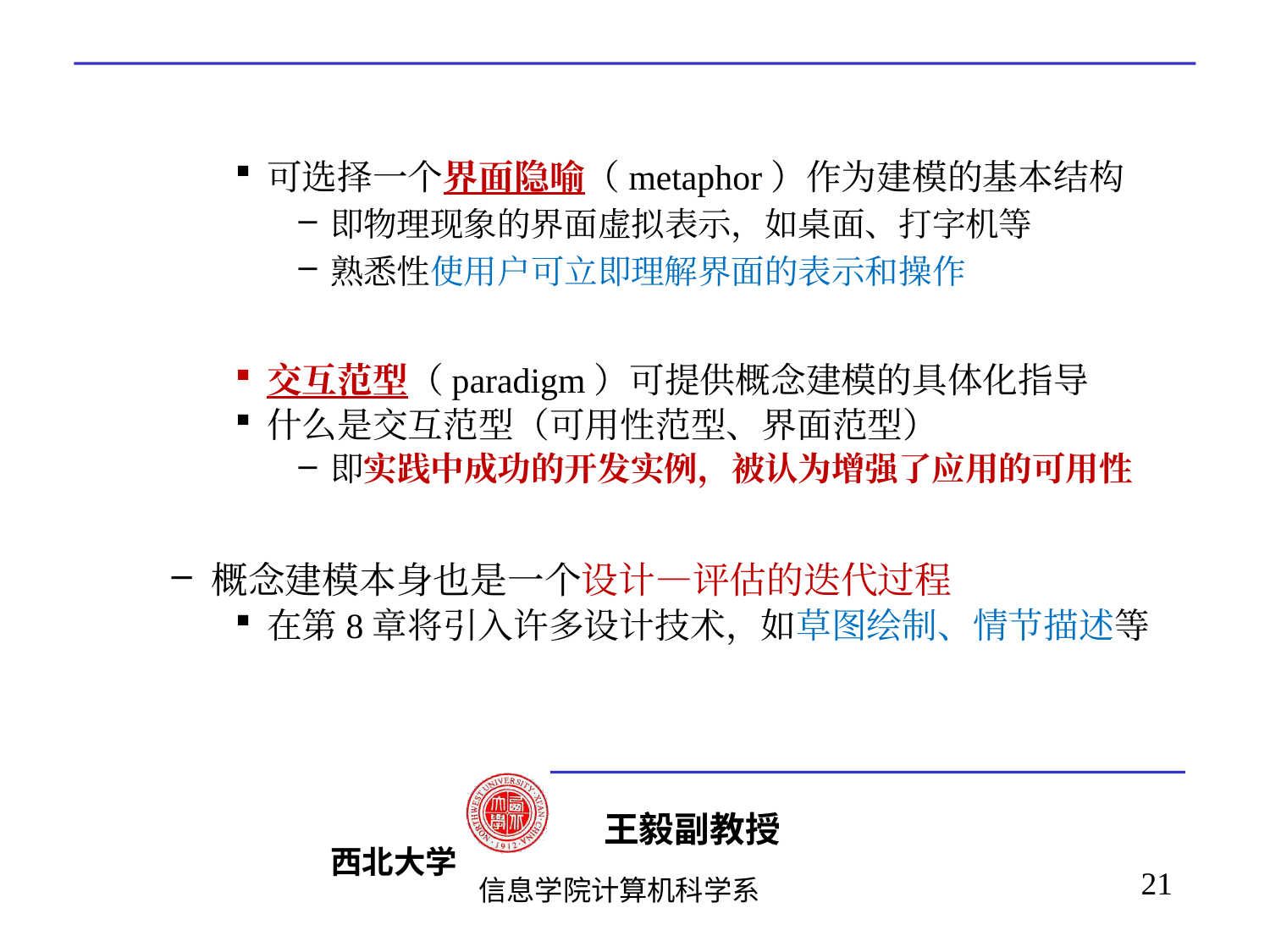

#
可选择一个界面隐喻（metaphor）作为建模的基本结构
即物理现象的界面虚拟表示，如桌面、打字机等
熟悉性使用户可立即理解界面的表示和操作

交互范型（paradigm）可提供概念建模的具体化指导
什么是交互范型（可用性范型、界面范型）
即实践中成功的开发实例，被认为增强了应用的可用性

概念建模本身也是一个设计—评估的迭代过程
在第8章将引入许多设计技术，如草图绘制、情节描述等

21